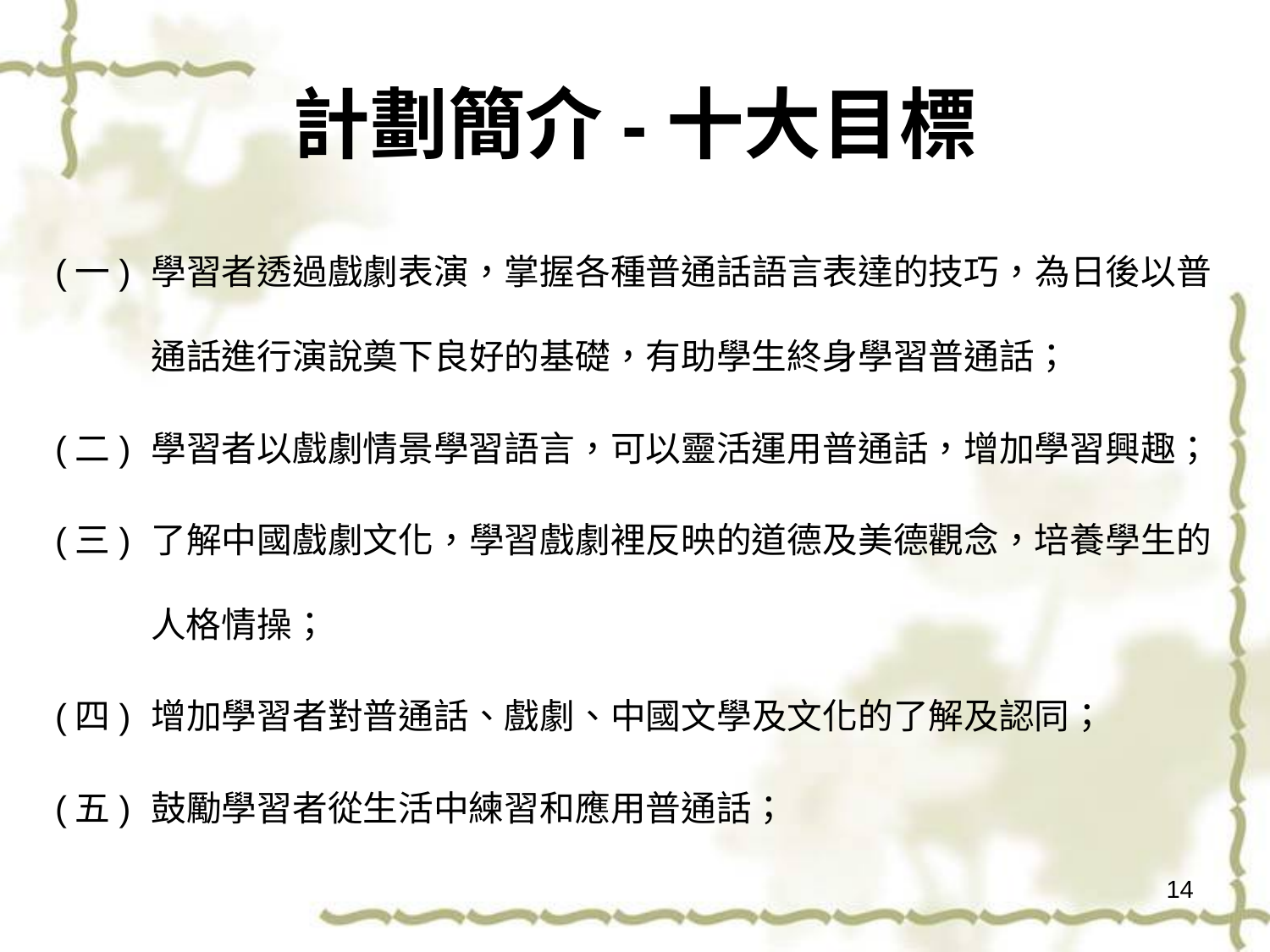

# 計劃簡介-十大目標
(一) 	學習者透過戲劇表演，掌握各種普通話語言表達的技巧，為日後以普通話進行演說奠下良好的基礎，有助學生終身學習普通話；
(二) 	學習者以戲劇情景學習語言，可以靈活運用普通話，增加學習興趣；
(三) 	了解中國戲劇文化，學習戲劇裡反映的道德及美德觀念，培養學生的人格情操；
(四) 	增加學習者對普通話、戲劇、中國文學及文化的了解及認同；
(五) 	鼓勵學習者從生活中練習和應用普通話；
14